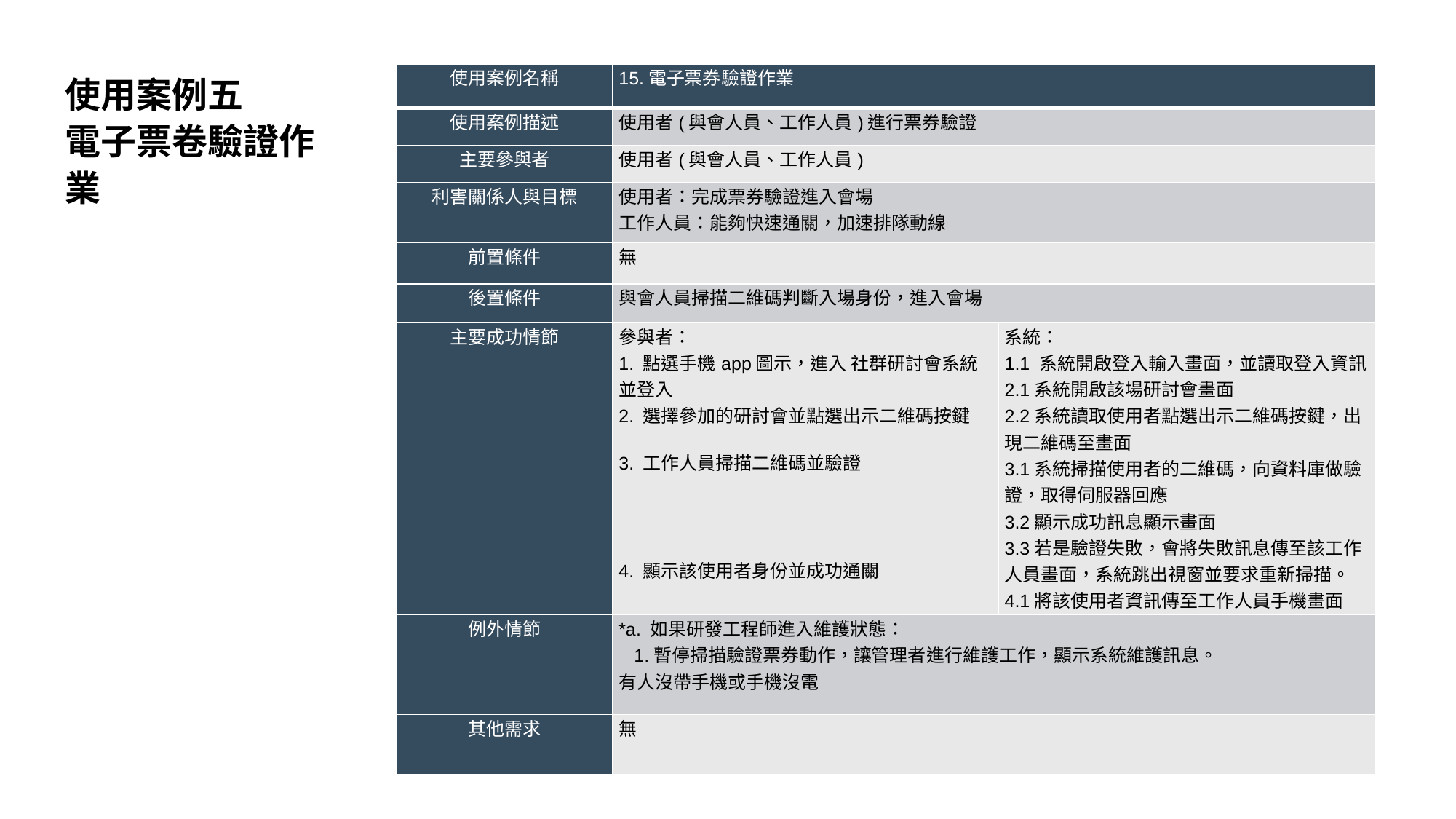

| 使用案例名稱 | 15.電子票券驗證作業 |  |
| --- | --- | --- |
| 使用案例描述 | 使用者(與會人員、工作人員)進行票券驗證 |  |
| 主要參與者 | 使用者(與會人員、工作人員) |  |
| 利害關係人與目標 | 使用者：完成票券驗證進入會場 工作人員：能夠快速通關，加速排隊動線 |  |
| 前置條件 | 無 |  |
| 後置條件 | 與會人員掃描二維碼判斷入場身份，進入會場 |  |
| 主要成功情節 | 參與者： 1. 點選手機app圖示，進入 社群研討會系統並登入 2. 選擇參加的研討會並點選出示二維碼按鍵 3. 工作人員掃描二維碼並驗證 4. 顯示該使用者身份並成功通關 | 系統： 1.1 系統開啟登入輸入畫面，並讀取登入資訊 2.1系統開啟該場研討會畫面 2.2系統讀取使用者點選出示二維碼按鍵，出現二維碼至畫面 3.1系統掃描使用者的二維碼，向資料庫做驗證，取得伺服器回應 3.2顯示成功訊息顯示畫面 3.3若是驗證失敗，會將失敗訊息傳至該工作人員畫面，系統跳出視窗並要求重新掃描。 4.1將該使用者資訊傳至工作人員手機畫面 |
| 例外情節 | \*a. 如果研發工程師進入維護狀態： 1.暫停掃描驗證票券動作，讓管理者進行維護工作，顯示系統維護訊息。 有人沒帶手機或手機沒電 |  |
| 其他需求 | 無 |  |
# 使用案例五 電子票卷驗證作業
24